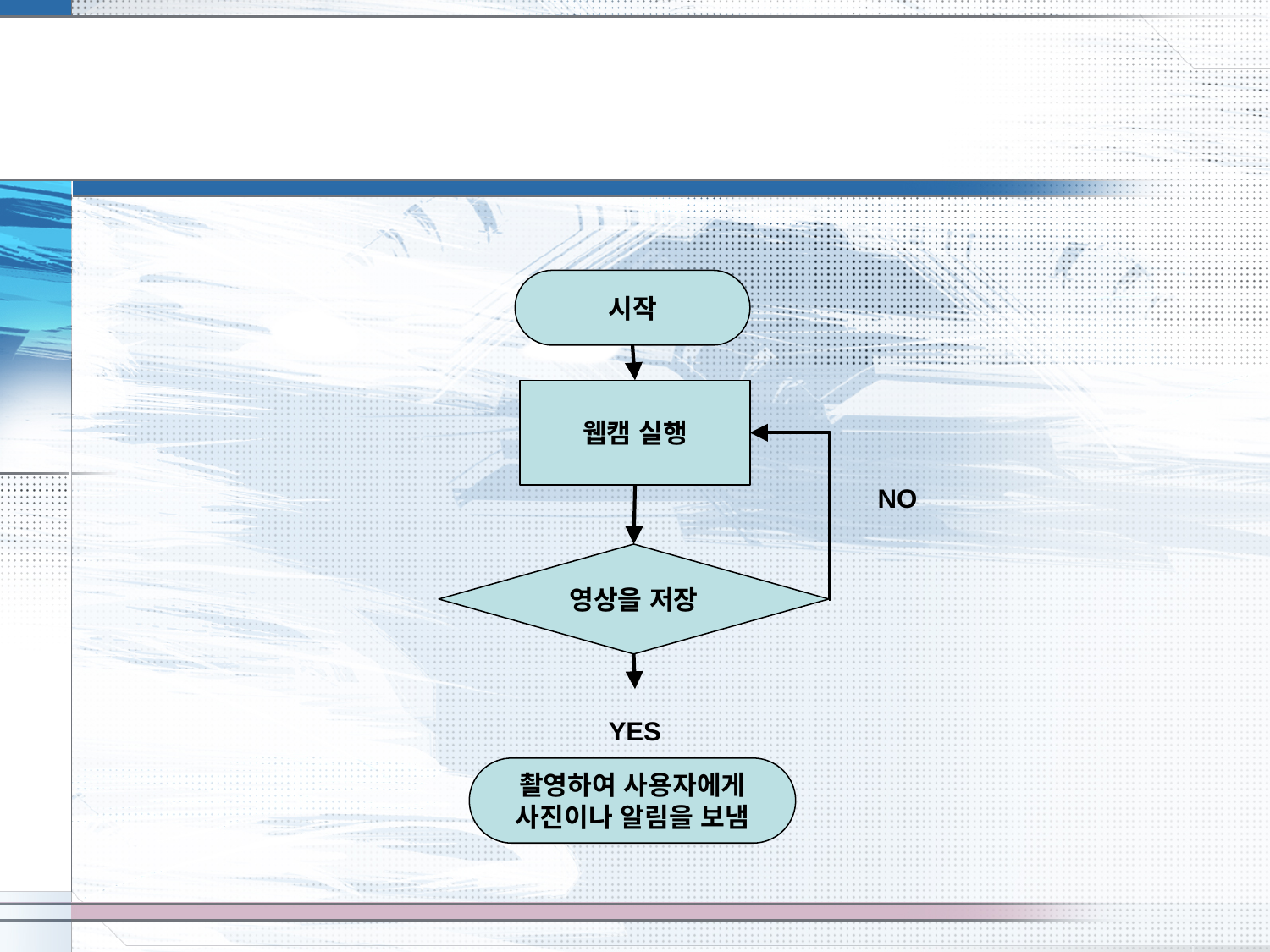

#
시작
웹캠 실행
NO
영상을 저장
YES
촬영하여 사용자에게 사진이나 알림을 보냄